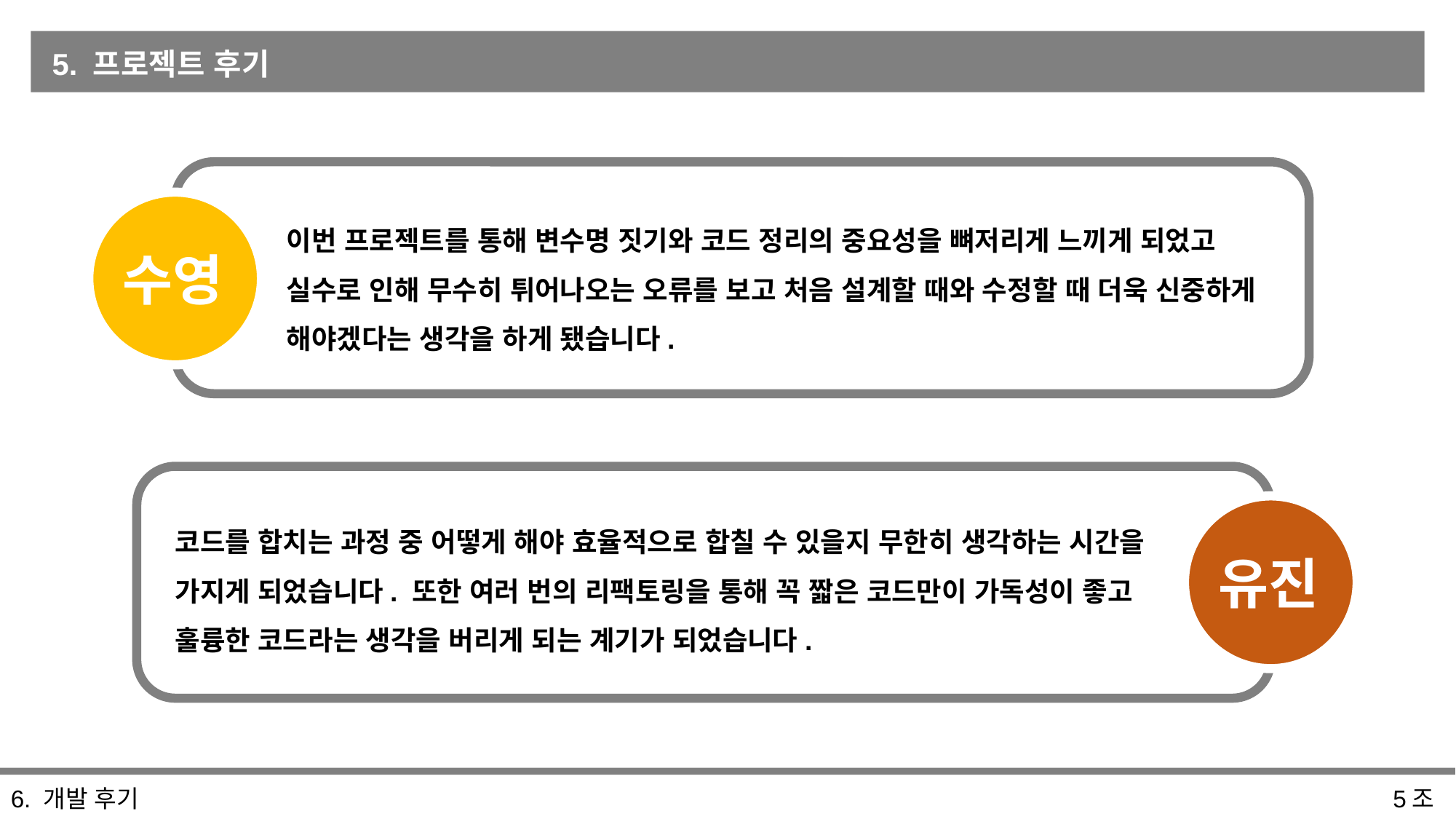

5. 프로젝트 후기

수영
이번 프로젝트를 통해 변수명 짓기와 코드 정리의 중요성을 뼈저리게 느끼게 되었고
실수로 인해 무수히 튀어나오는 오류를 보고 처음 설계할 때와 수정할 때 더욱 신중하게 해야겠다는 생각을 하게 됐습니다.

유진
코드를 합치는 과정 중 어떻게 해야 효율적으로 합칠 수 있을지 무한히 생각하는 시간을 가지게 되었습니다. 또한 여러 번의 리팩토링을 통해 꼭 짧은 코드만이 가독성이 좋고 훌륭한 코드라는 생각을 버리게 되는 계기가 되었습니다.

6. 개발 후기
5조